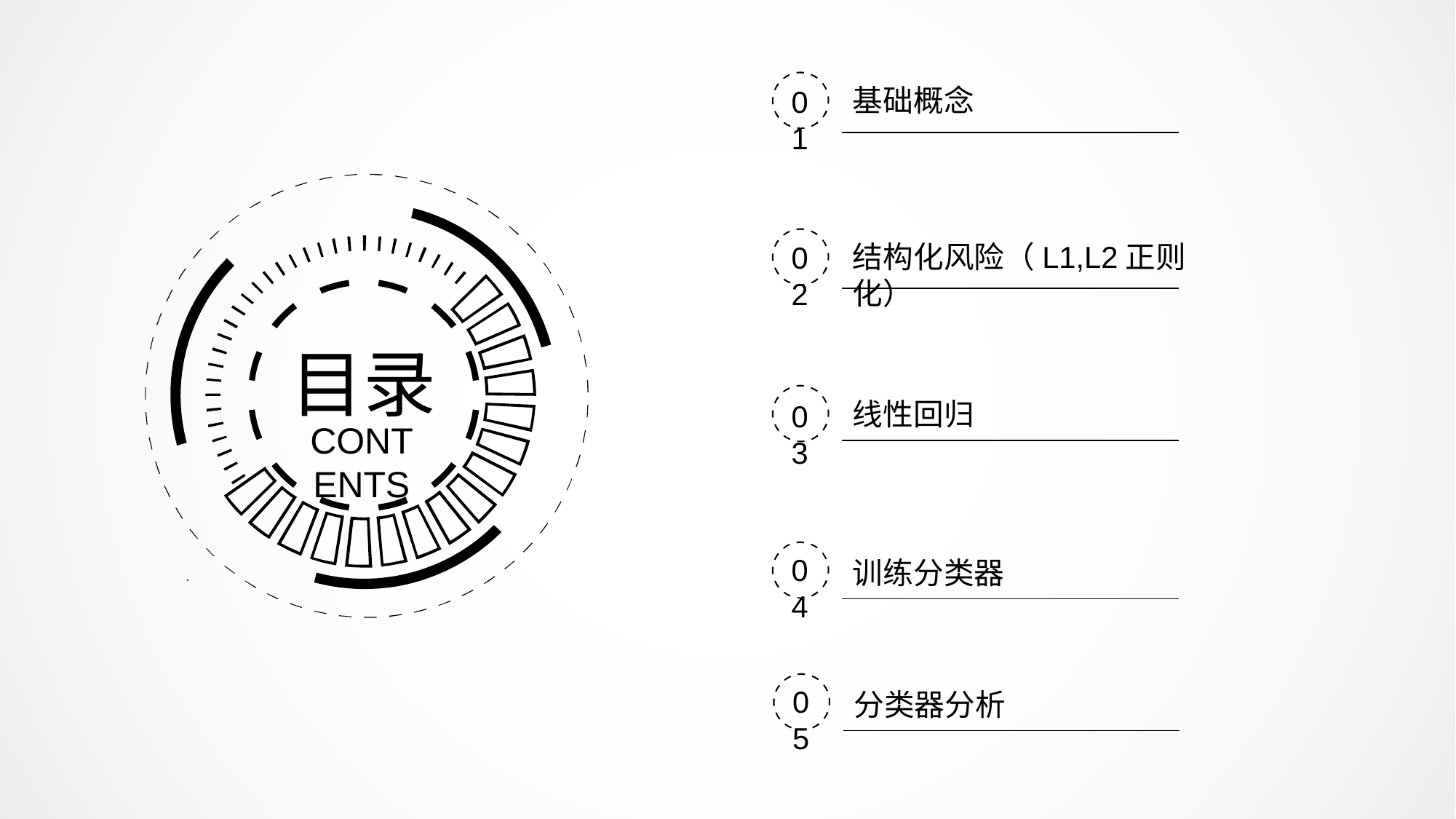

基础概念
01

结构化风险（L1,L2正则化）
02
目录

线性回归
03
CONTENTS

04
训练分类器

05
分类器分析